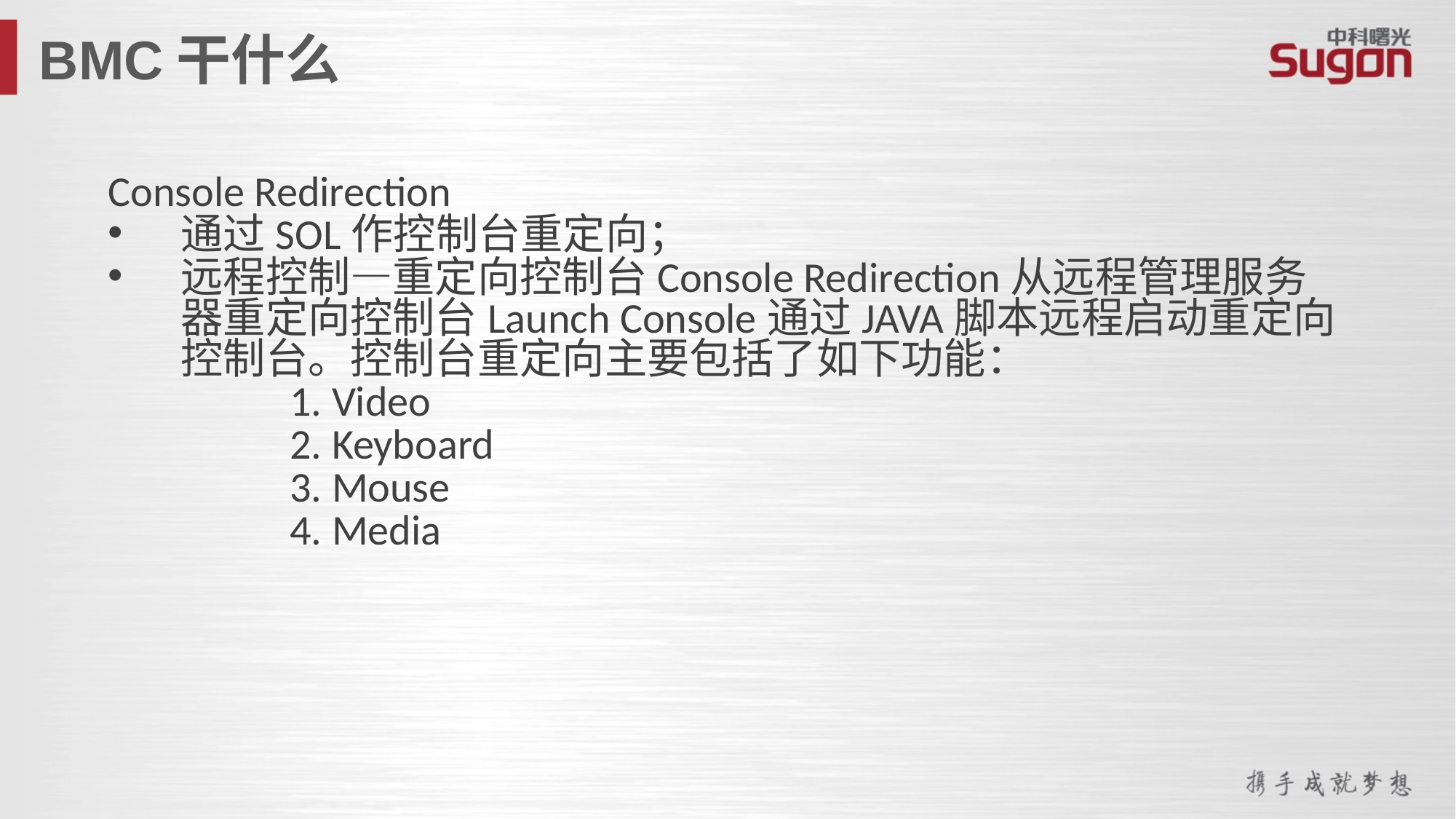

BMC干什么
Console Redirection
通过SOL作控制台重定向；
远程控制—重定向控制台Console Redirection从远程管理服务器重定向控制台Launch Console通过JAVA脚本远程启动重定向控制台。控制台重定向主要包括了如下功能：
		1. Video
		2. Keyboard
		3. Mouse
		4. Media